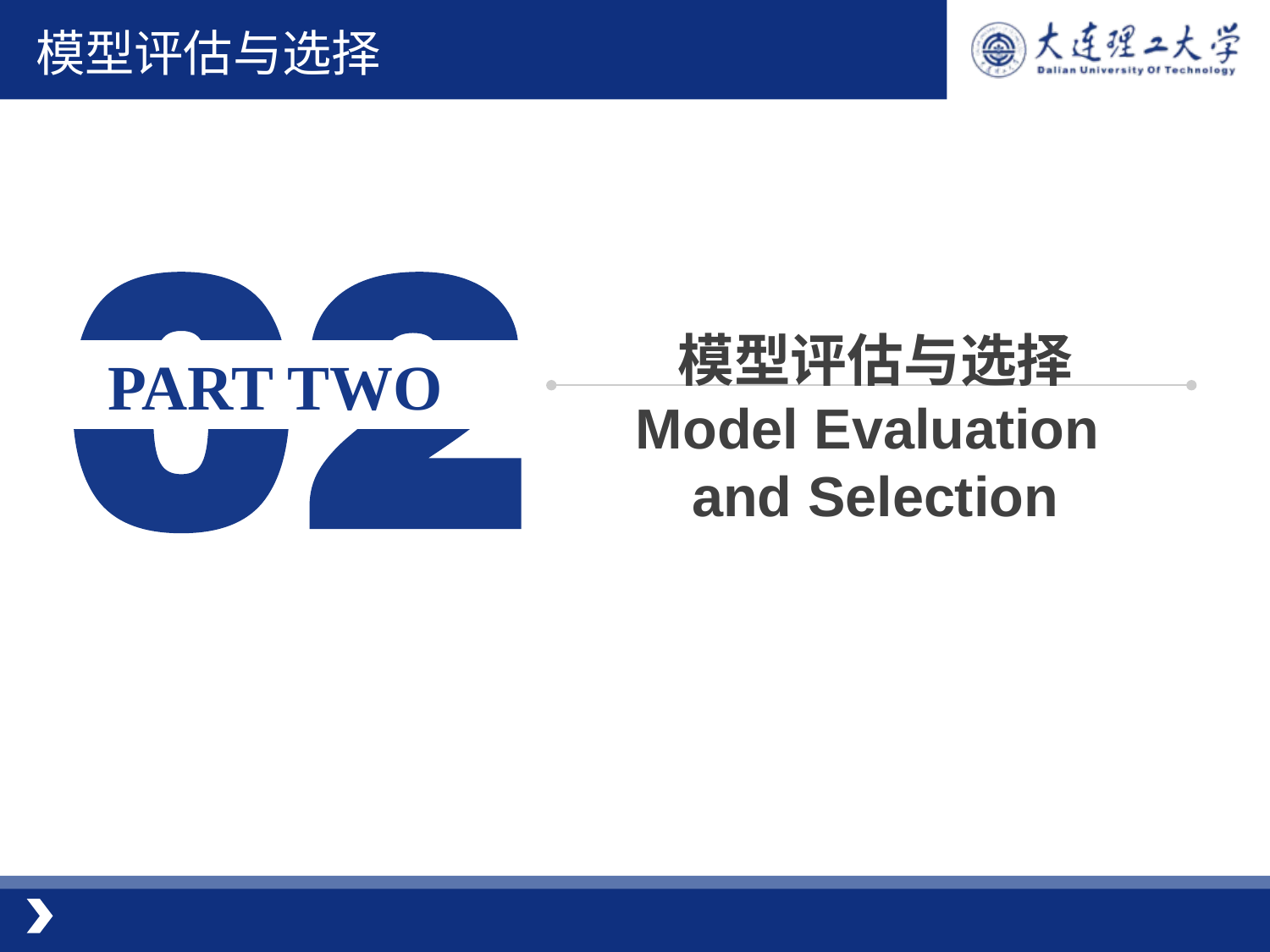

模型评估与选择
02
模型评估与选择
Model Evaluation
and Selection
      PART TWO